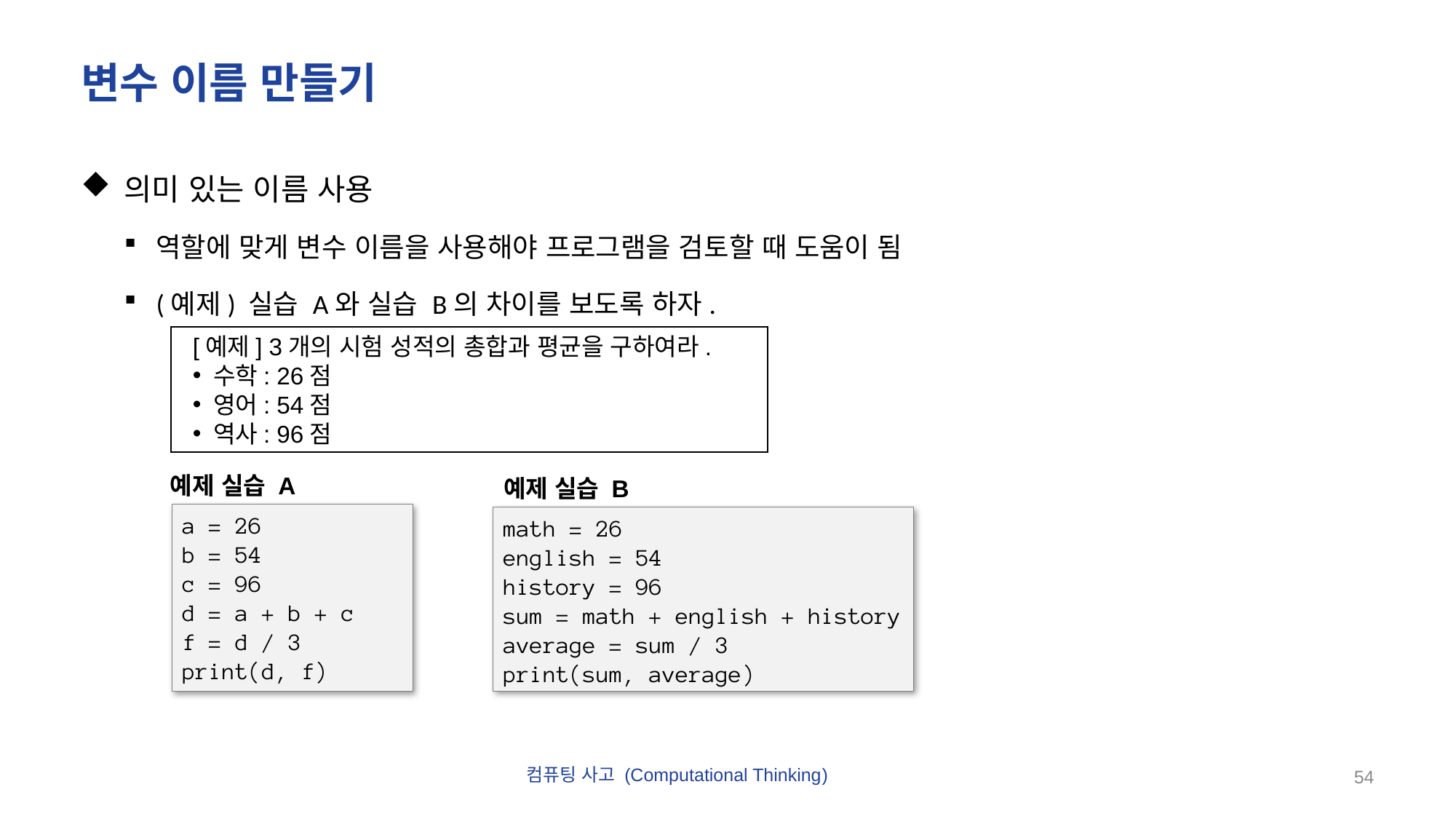

# 변수 이름 만들기
의미 있는 이름 사용
역할에 맞게 변수 이름을 사용해야 프로그램을 검토할 때 도움이 됨
(예제) 실습 A와 실습 B의 차이를 보도록 하자.

[예제] 3개의 시험 성적의 총합과 평균을 구하여라.
수학: 26점
영어: 54점
역사: 96점
예제 실습 A
예제 실습 B
a = 26
b = 54
c = 96
d = a + b + c
f = d / 3
print(d, f)
math = 26
english = 54
history = 96
sum = math + english + history
average = sum / 3
print(sum, average)